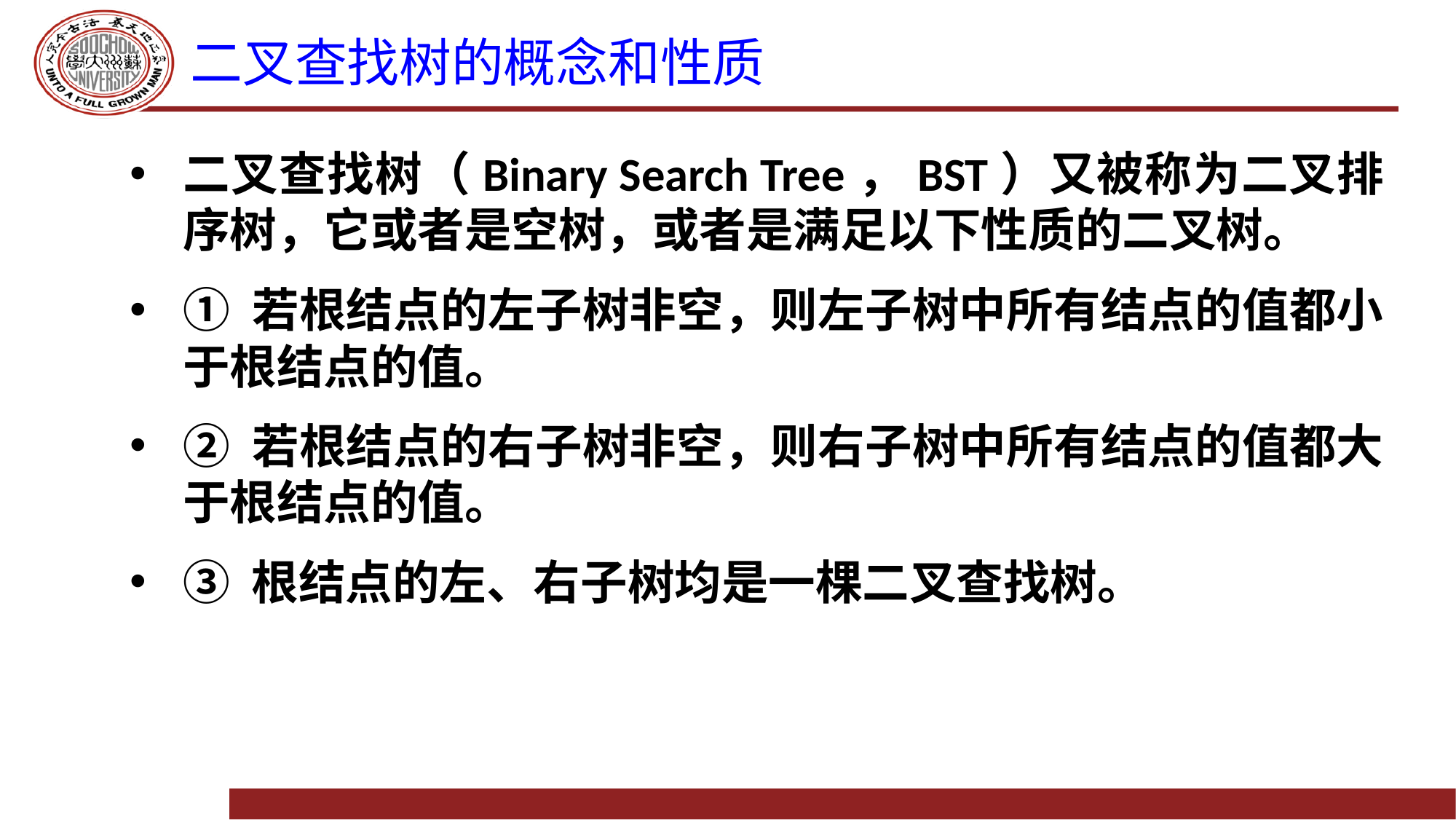

# 二叉查找树的概念和性质
二叉查找树（Binary Search Tree，BST）又被称为二叉排序树，它或者是空树，或者是满足以下性质的二叉树。
① 若根结点的左子树非空，则左子树中所有结点的值都小于根结点的值。
② 若根结点的右子树非空，则右子树中所有结点的值都大于根结点的值。
③ 根结点的左、右子树均是一棵二叉查找树。